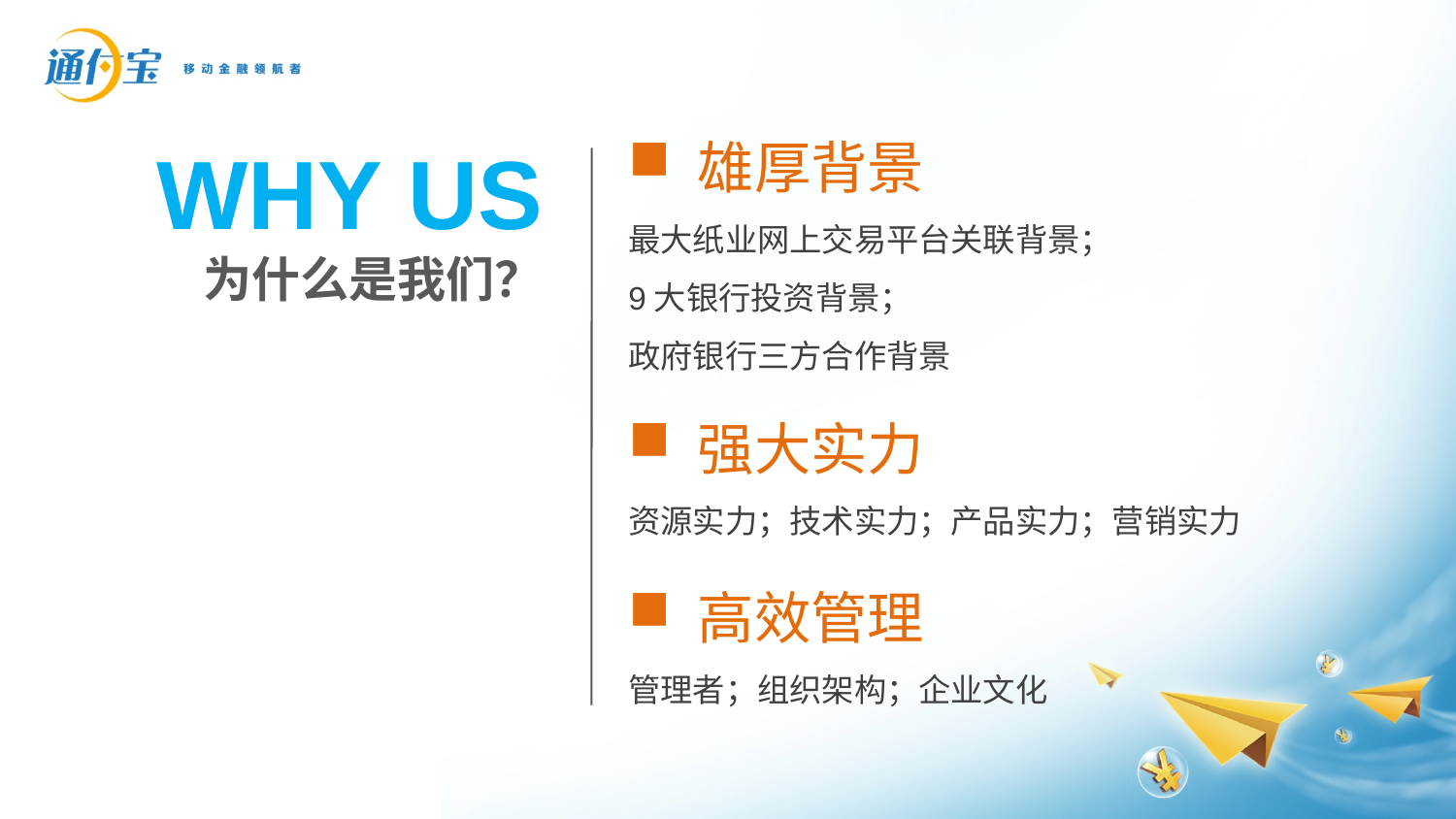

WHY US
为什么是我们？
 雄厚背景
最大纸业网上交易平台关联背景；
9大银行投资背景；
政府银行三方合作背景

 强大实力
资源实力；技术实力；产品实力；营销实力

 高效管理
管理者；组织架构；企业文化